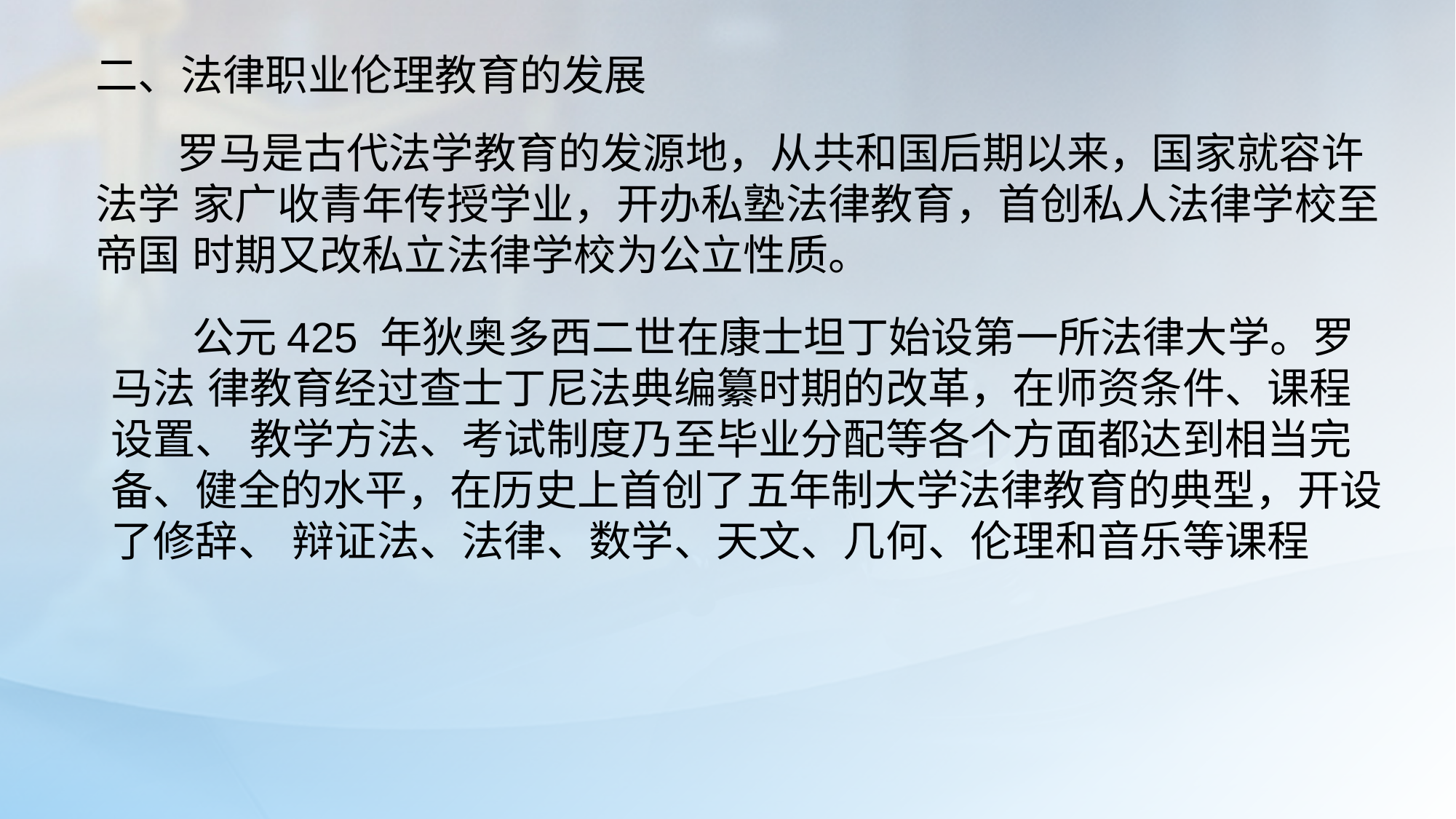

二、法律职业伦理教育的发展
      罗马是古代法学教育的发源地，从共和国后期以来，国家就容许法学 家广收青年传授学业，开办私塾法律教育，首创私人法律学校至帝国 时期又改私立法律学校为公立性质。
      公元425 年狄奥多西二世在康士坦丁始设第一所法律大学。罗马法 律教育经过查士丁尼法典编纂时期的改革，在师资条件、课程设置、 教学方法、考试制度乃至毕业分配等各个方面都达到相当完备、健全的水平，在历史上首创了五年制大学法律教育的典型，开设了修辞、 辩证法、法律、数学、天文、几何、伦理和音乐等课程